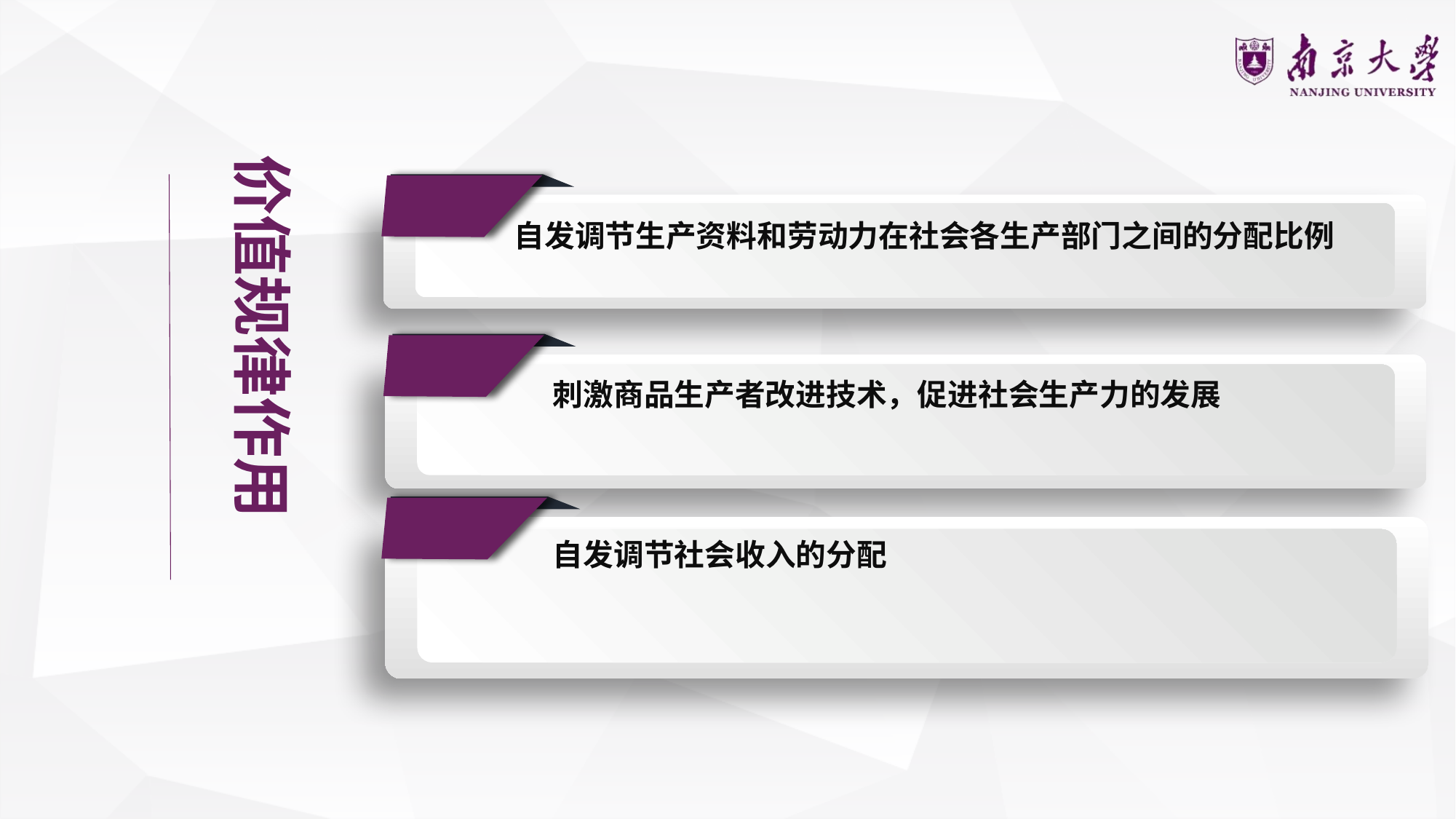

价值规律作用

自发调节生产资料和劳动力在社会各生产部门之间的分配比例

刺激商品生产者改进技术，促进社会生产力的发展

自发调节社会收入的分配